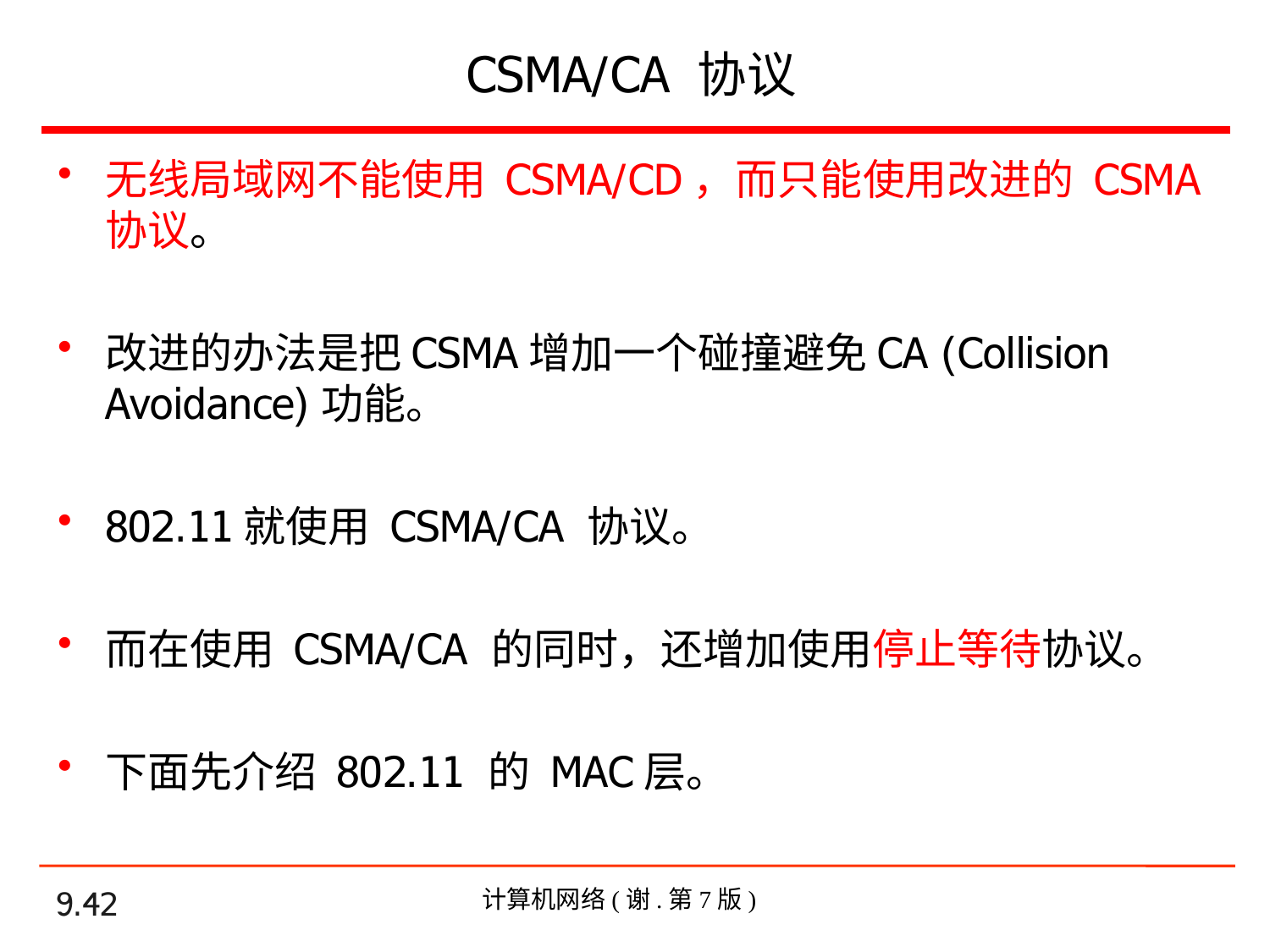

# CSMA/CA 协议
无线局域网不能使用 CSMA/CD，而只能使用改进的 CSMA协议。

改进的办法是把CSMA增加一个碰撞避免CA (Collision Avoidance)功能。

802.11就使用 CSMA/CA 协议。

而在使用 CSMA/CA 的同时，还增加使用停止等待协议。

下面先介绍 802.11 的 MAC层。